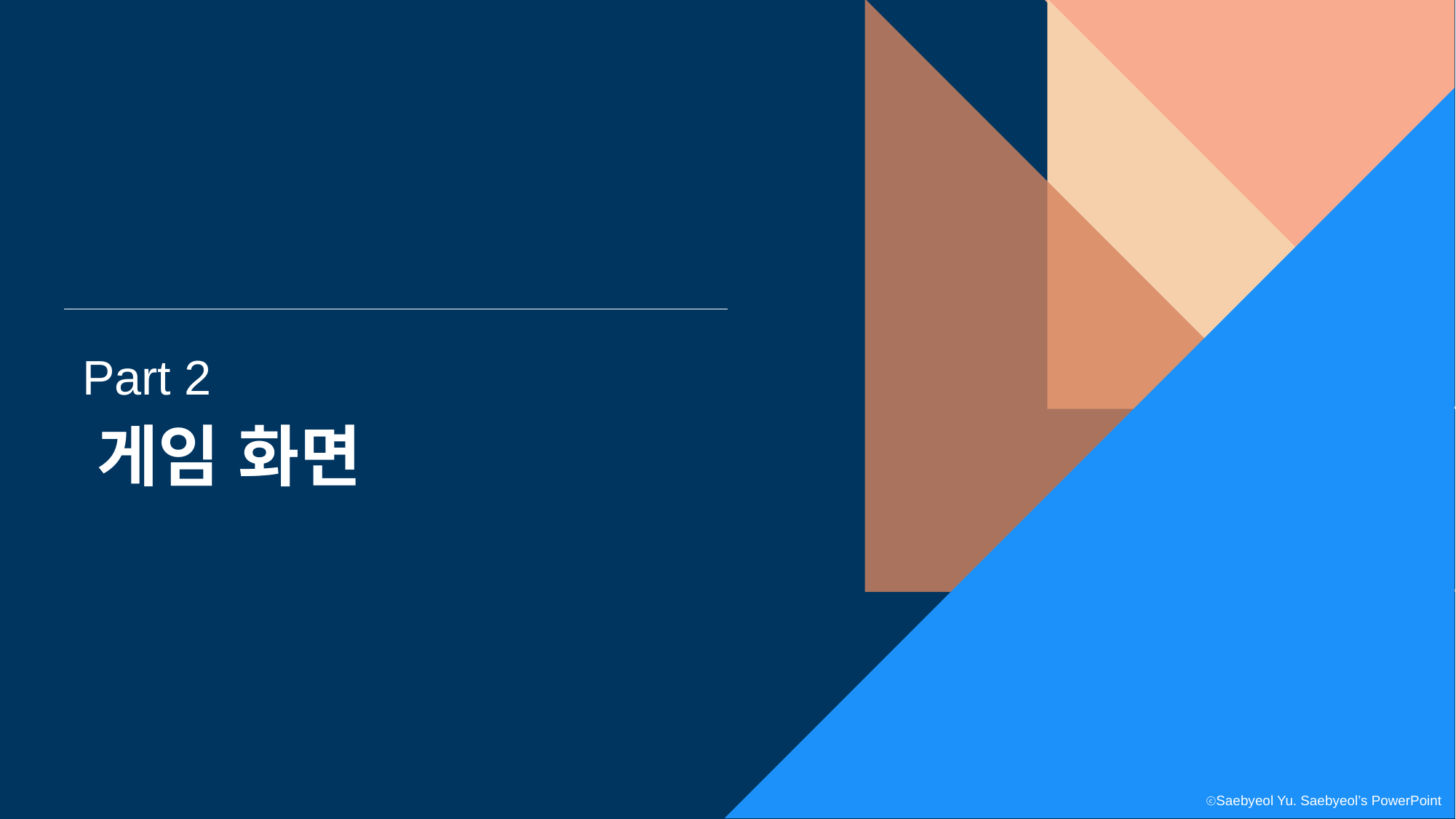

Part 2
게임 화면
ⓒSaebyeol Yu. Saebyeol’s PowerPoint